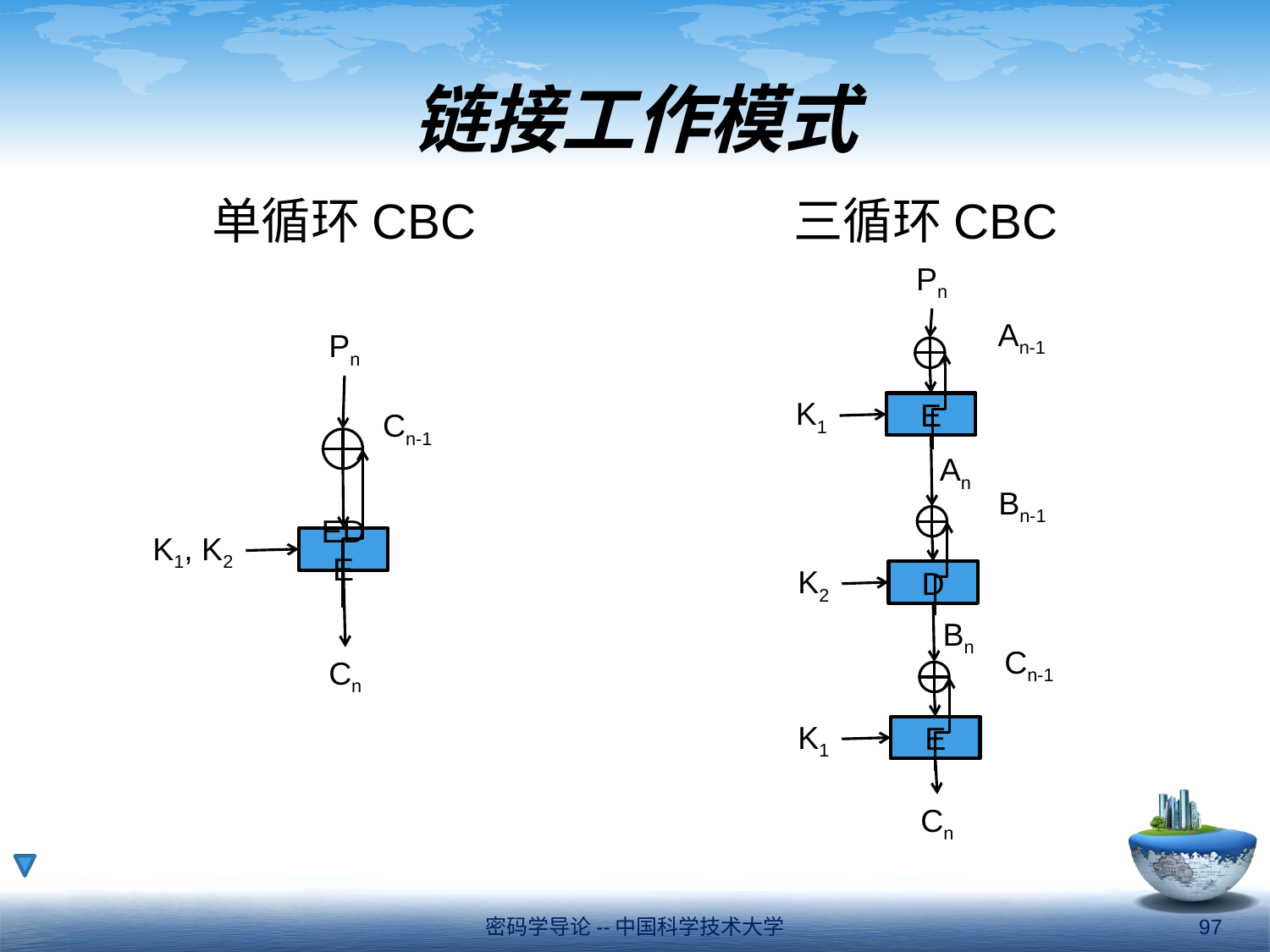

# 链接工作模式
单循环CBC
三循环CBC
Pn
An-1

K1
E
An
Bn-1

K2
D
Bn
Cn-1

K1
E
Cn
Pn
Cn-1

K1, K2
EDE
Cn

密码学导论--中国科学技术大学
97